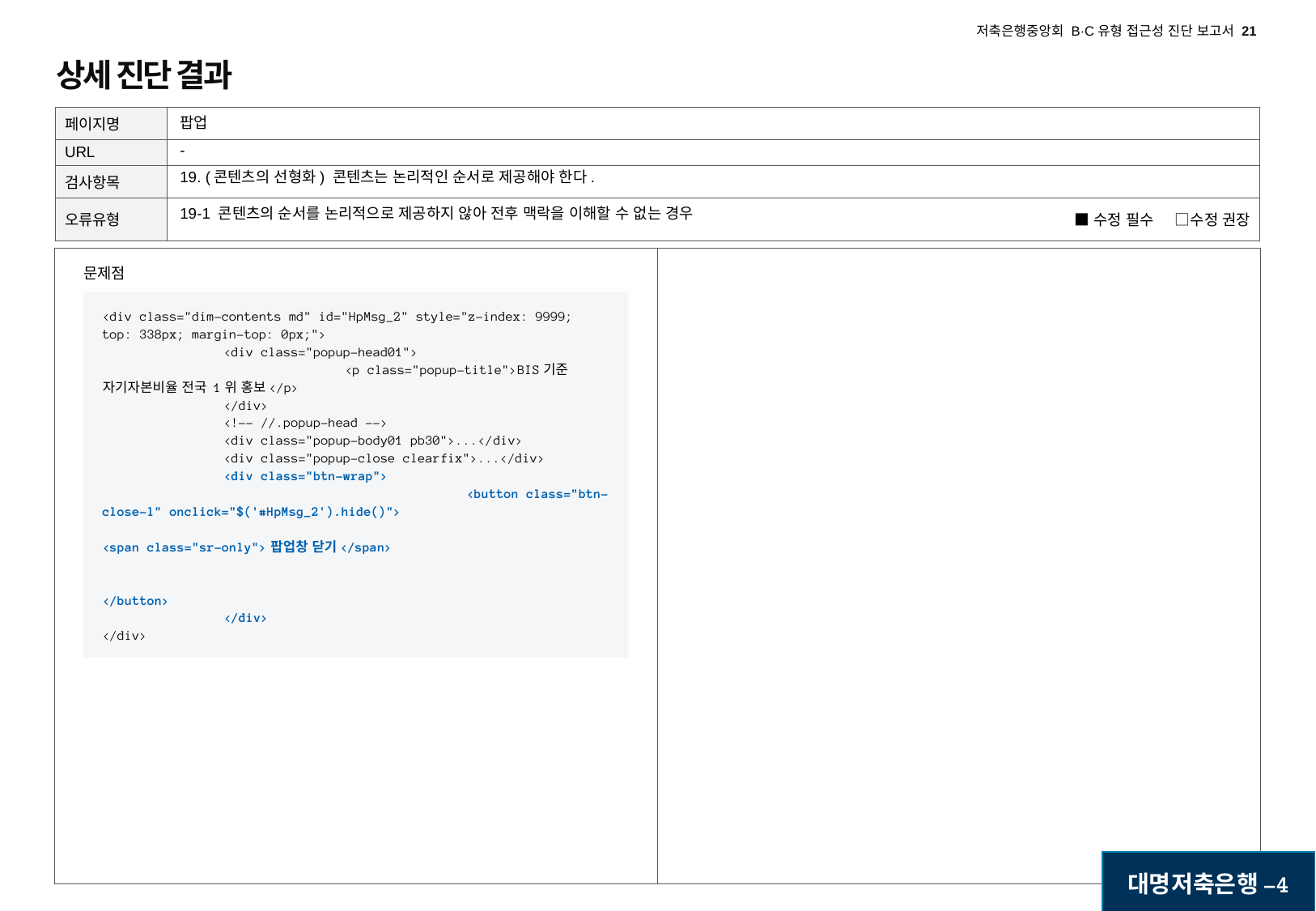

# 상세 진단 결과
팝업
-
19. (콘텐츠의 선형화) 콘텐츠는 논리적인 순서로 제공해야 한다.
19-1 콘텐츠의 순서를 논리적으로 제공하지 않아 전후 맥락을 이해할 수 없는 경우
문제점
<div class="dim-contents md" id="HpMsg_2" style="z-index: 9999; top: 338px; margin-top: 0px;">
	<div class="popup-head01">
		<p class="popup-title">BIS기준 자기자본비율 전국 1위 홍보</p>
	</div>
	<!-- //.popup-head -->
	<div class="popup-body01 pb30">...</div>
	<div class="popup-close clearfix">...</div>
	<div class="btn-wrap">
			<button class="btn-close-l" onclick="$('#HpMsg_2').hide()">						<span class="sr-only">팝업창 닫기</span>										</button>
	</div>
</div>
대명저축은행-4